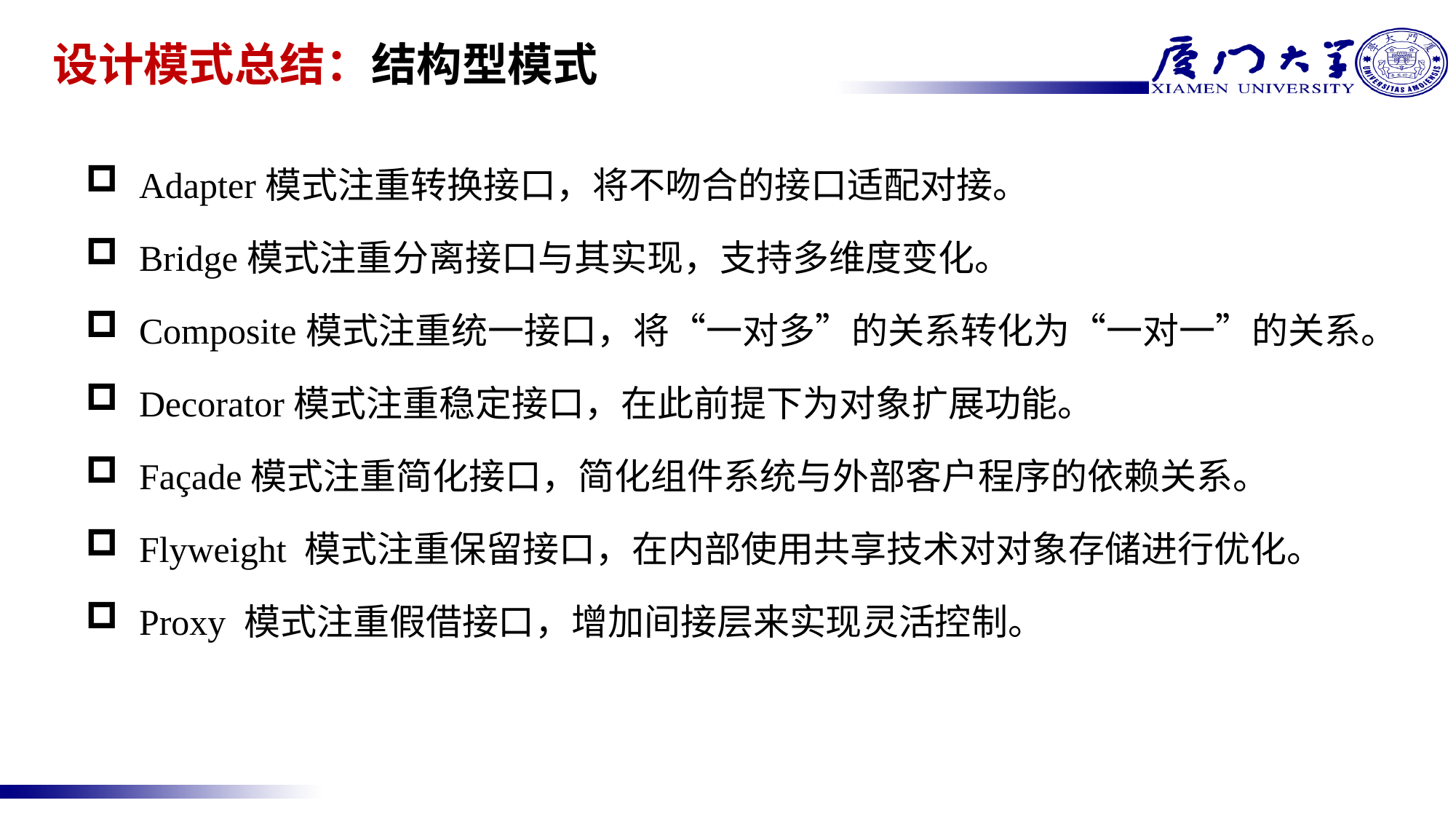

# 设计模式总结：结构型模式
Adapter模式注重转换接口，将不吻合的接口适配对接。
Bridge模式注重分离接口与其实现，支持多维度变化。
Composite模式注重统一接口，将“一对多”的关系转化为“一对一”的关系。
Decorator模式注重稳定接口，在此前提下为对象扩展功能。
Façade模式注重简化接口，简化组件系统与外部客户程序的依赖关系。
Flyweight 模式注重保留接口，在内部使用共享技术对对象存储进行优化。
Proxy 模式注重假借接口，增加间接层来实现灵活控制。